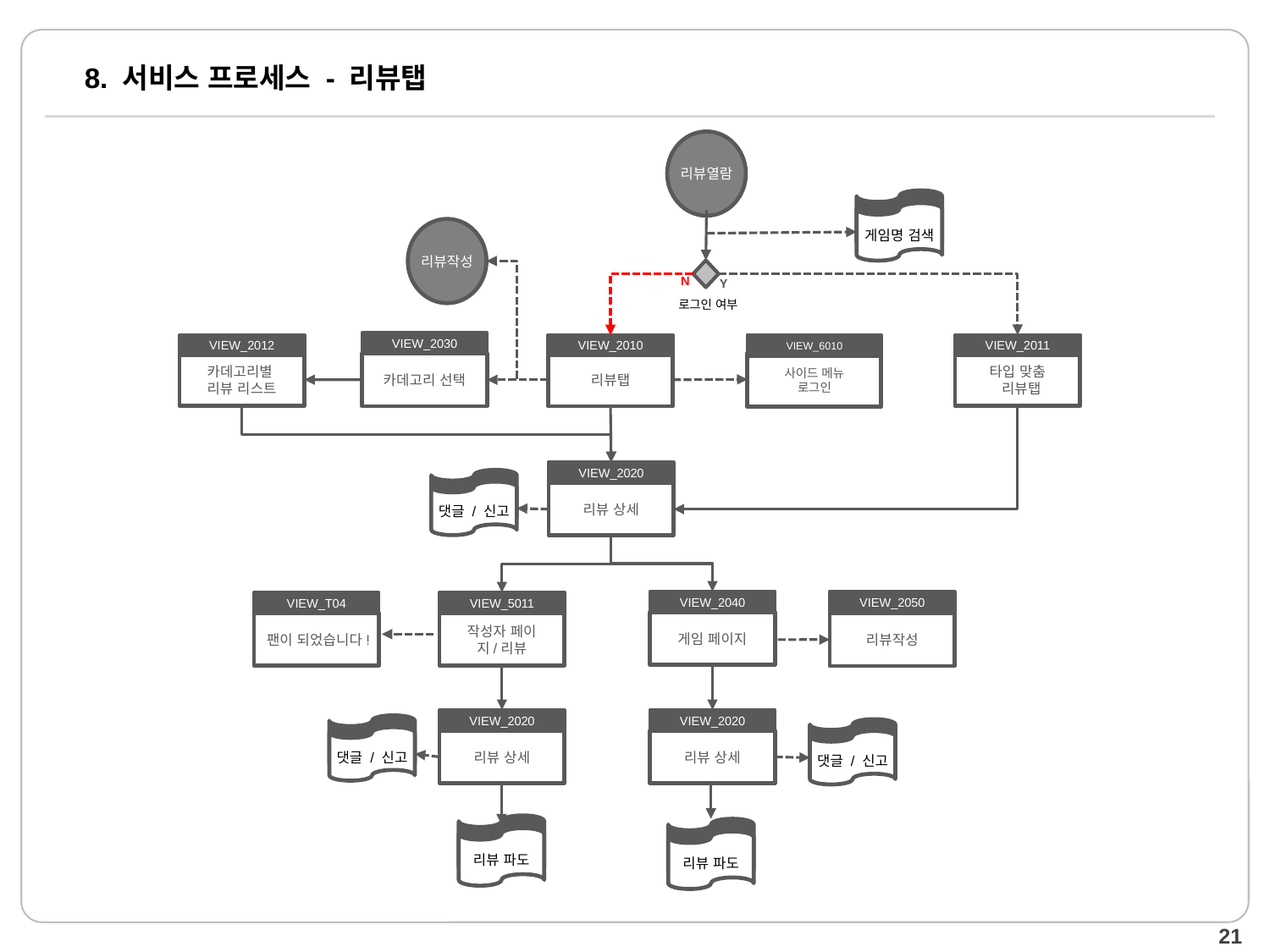

# 8. 서비스 프로세스 - 리뷰탭
리뷰열람

게임명 검색
리뷰작성

N
Y
로그인 여부
VIEW_2030
VIEW_2012
VIEW_6010
VIEW_2011
VIEW_2010
사이드 메뉴
로그인
카데고리별
리뷰 리스트
타입 맞춤
 리뷰탭
리뷰탭
카데고리 선택
리뷰탭
VIEW_2020

댓글 / 신고
리뷰 상세
VIEW_2050
VIEW_2040
VIEW_T04
VIEW_5011
게임 페이지
팬이 되었습니다!
작성자 페이지/리뷰
리뷰작성
VIEW_2020
VIEW_2020

댓글 / 신고

댓글 / 신고
리뷰 상세
리뷰 상세

리뷰 파도

리뷰 파도
21